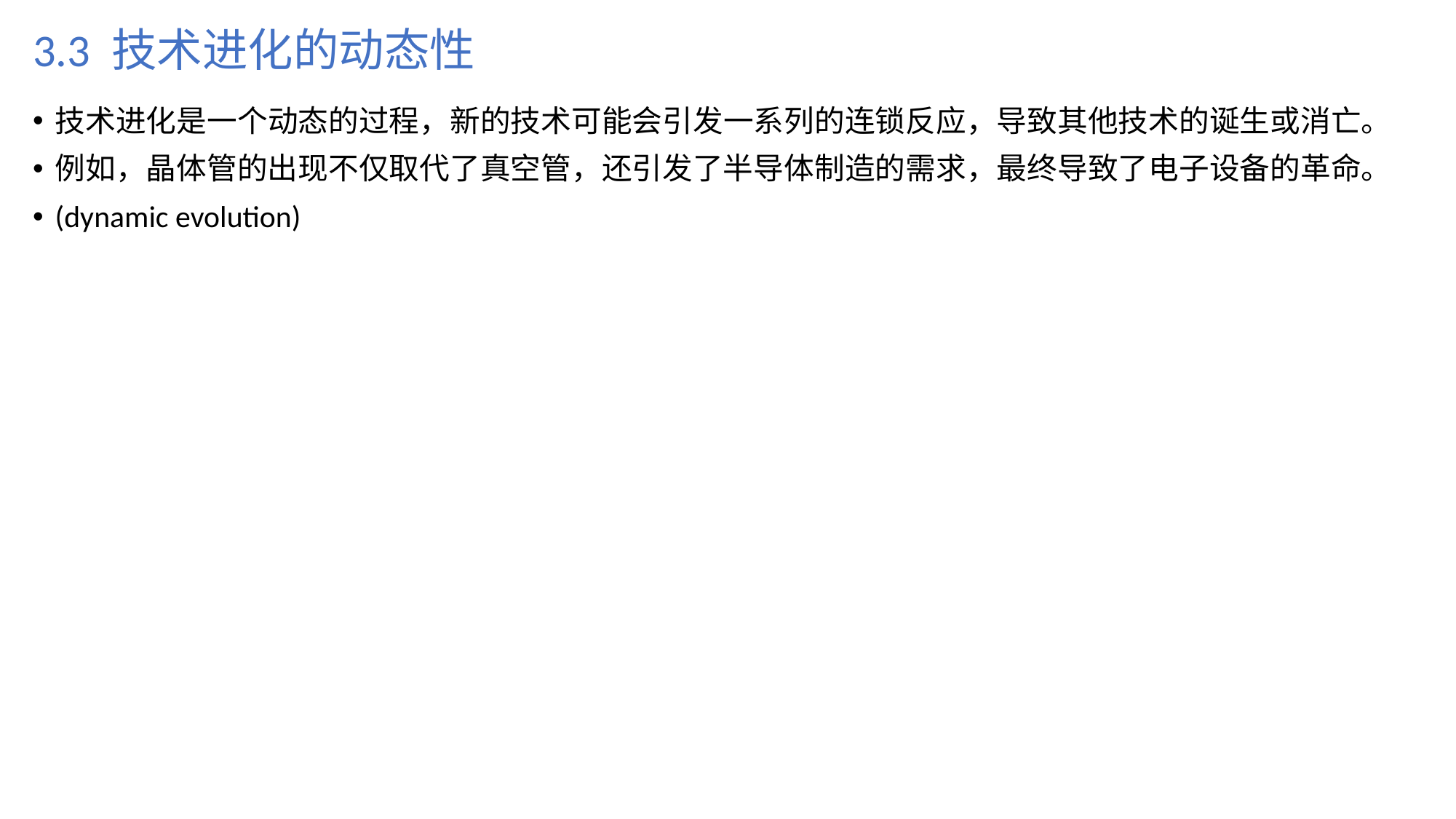

# 3.3 技术进化的动态性
技术进化是一个动态的过程，新的技术可能会引发一系列的连锁反应，导致其他技术的诞生或消亡。
例如，晶体管的出现不仅取代了真空管，还引发了半导体制造的需求，最终导致了电子设备的革命。
(dynamic evolution)